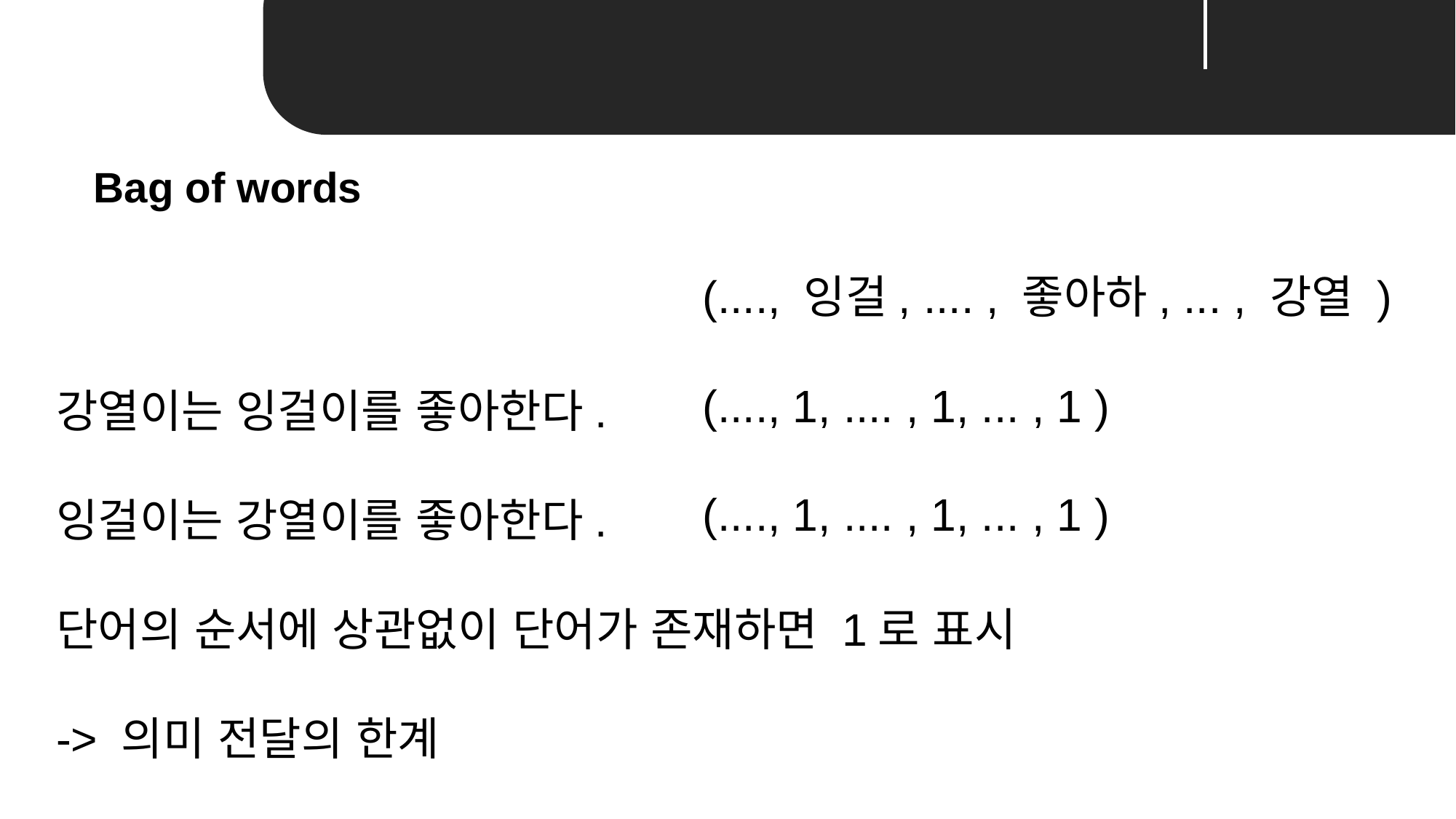

Unit  02 ㅣPreprocess & Transform the data
Bag of words
(...., 잉걸, .... , 좋아하, ... , 강열 )

(...., 1, .... , 1, ... , 1 )

(...., 1, .... , 1, ... , 1 )

강열이는 잉걸이를 좋아한다.

잉걸이는 강열이를 좋아한다.

단어의 순서에 상관없이 단어가 존재하면 1로 표시

-> 의미 전달의 한계